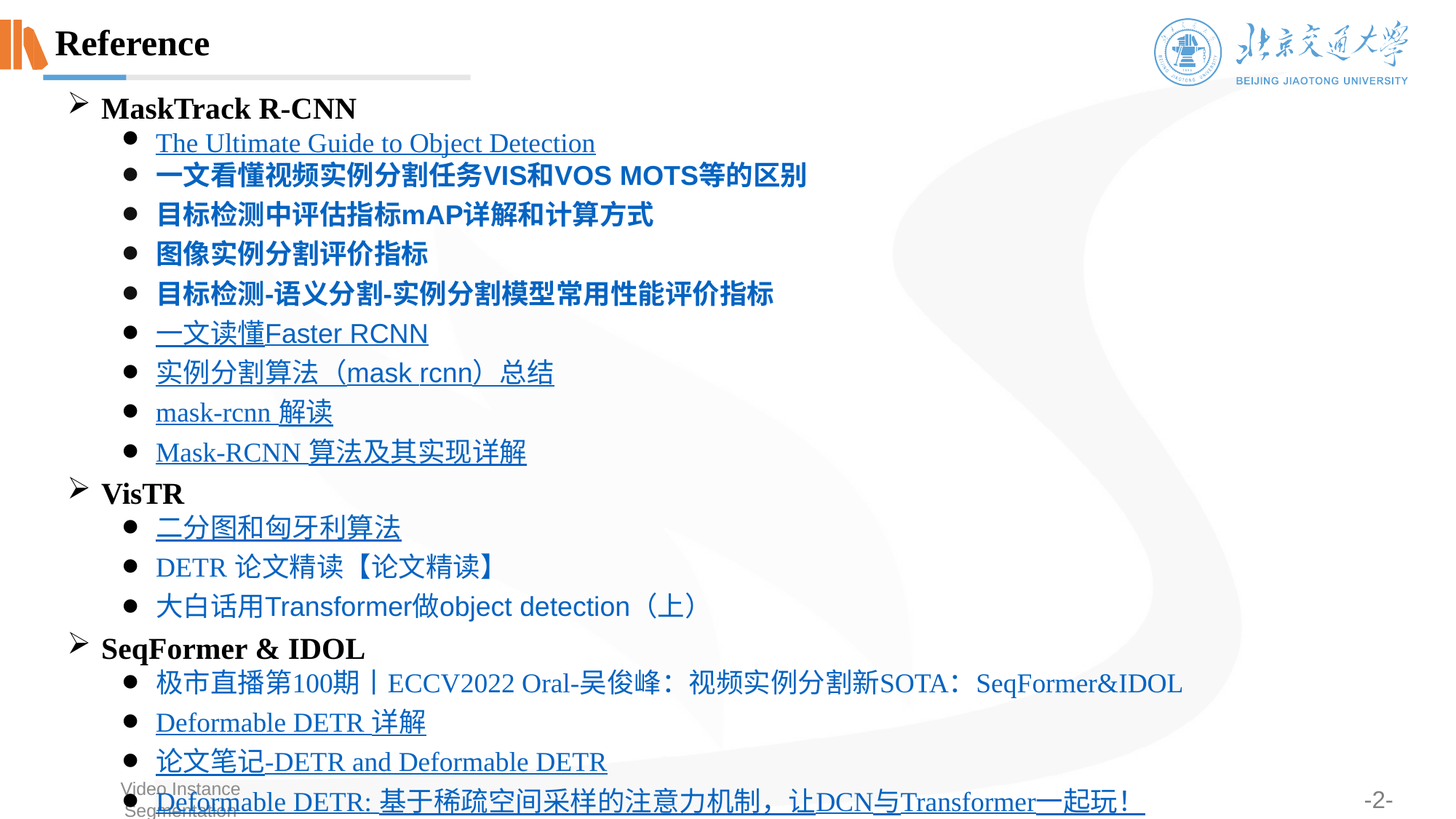

Reference
MaskTrack R-CNN
The Ultimate Guide to Object Detection
一文看懂视频实例分割任务VIS和VOS MOTS等的区别
目标检测中评估指标mAP详解和计算方式
图像实例分割评价指标
目标检测-语义分割-实例分割模型常用性能评价指标
一文读懂Faster RCNN
实例分割算法（mask rcnn）总结
mask-rcnn 解读
Mask-RCNN 算法及其实现详解
VisTR
二分图和匈牙利算法
DETR 论文精读【论文精读】
大白话用Transformer做object detection（上）
SeqFormer & IDOL
极市直播第100期丨ECCV2022 Oral-吴俊峰：视频实例分割新SOTA：SeqFormer&IDOL
Deformable DETR 详解
论文笔记-DETR and Deformable DETR
Deformable DETR: 基于稀疏空间采样的注意力机制，让DCN与Transformer一起玩！
目标检测: 一文读懂 OTA 标签分配
论文阅读《OTA:Optimal Transport Assignment for Object Detection》

Video Instance Segmentation